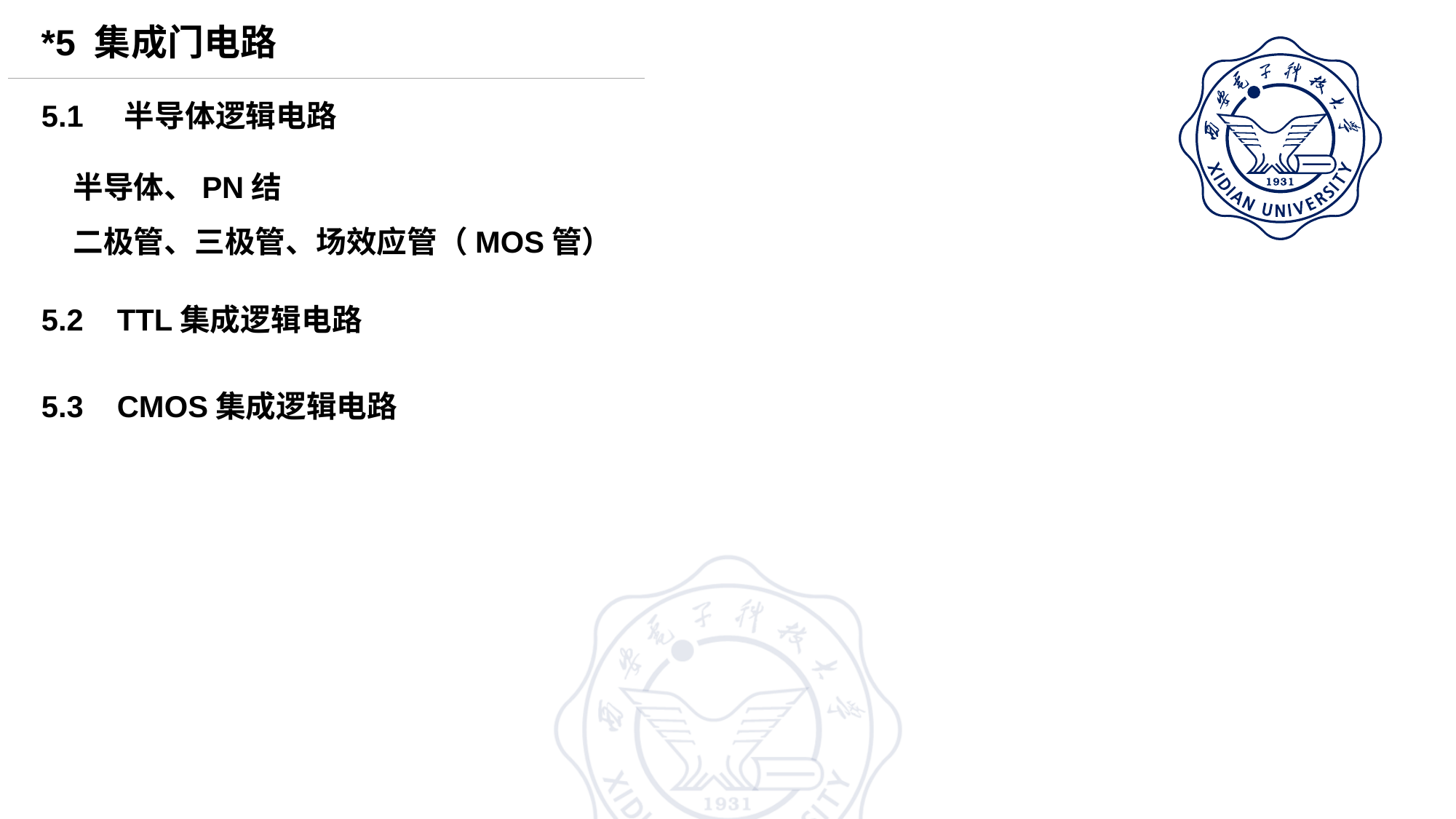

*5 集成门电路

5.1    半导体逻辑电路
    半导体、PN结
    二极管、三极管、场效应管（MOS管）
5.2    TTL集成逻辑电路
5.3    CMOS集成逻辑电路